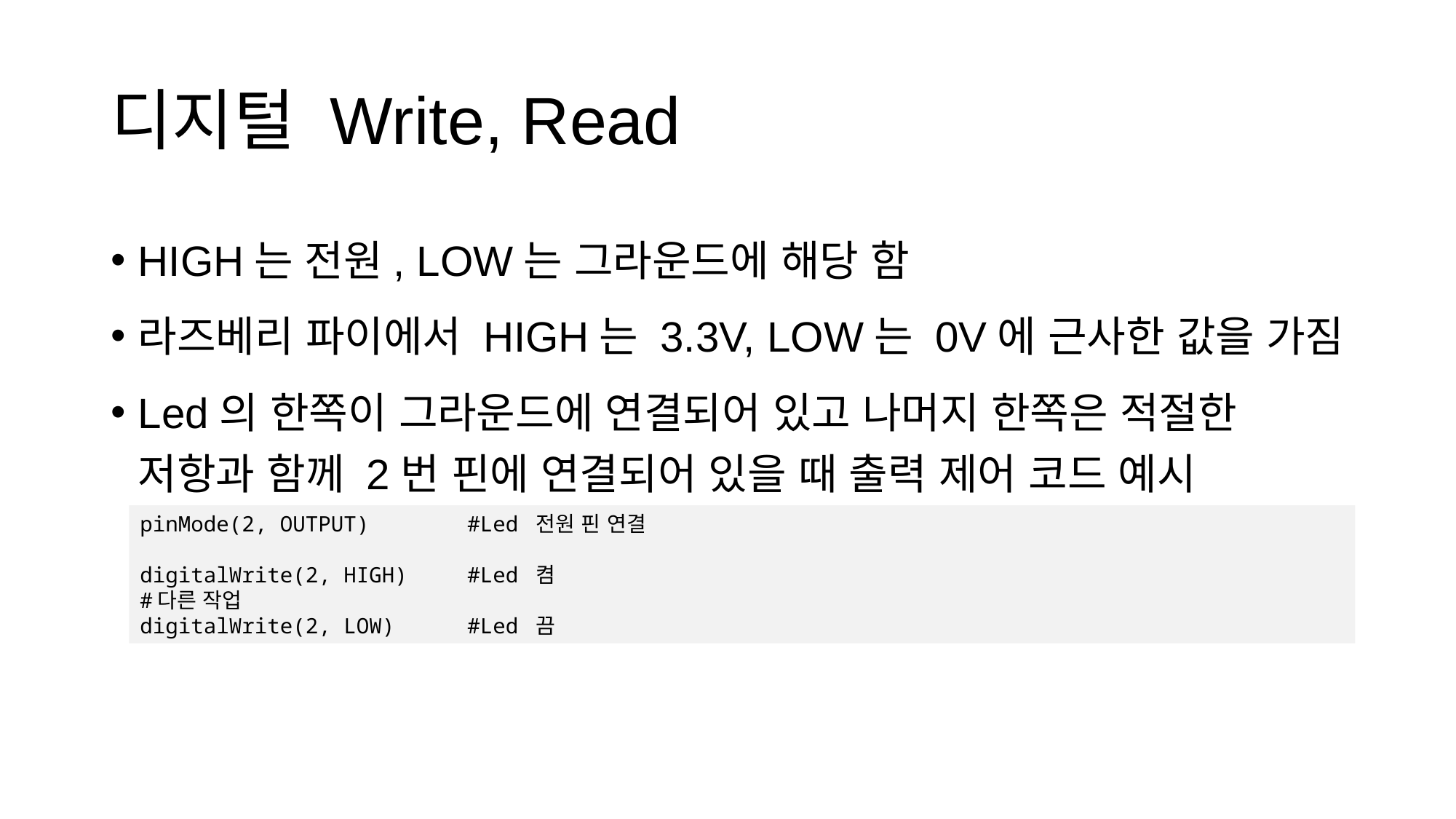

# 디지털 Write, Read
HIGH는 전원, LOW는 그라운드에 해당 함
라즈베리 파이에서 HIGH는 3.3V, LOW는 0V에 근사한 값을 가짐
Led의 한쪽이 그라운드에 연결되어 있고 나머지 한쪽은 적절한 저항과 함께 2번 핀에 연결되어 있을 때 출력 제어 코드 예시
pinMode(2, OUTPUT) 	#Led 전원 핀 연결

digitalWrite(2, HIGH) 	#Led 켬
#다른 작업
digitalWrite(2, LOW) 	#Led 끔